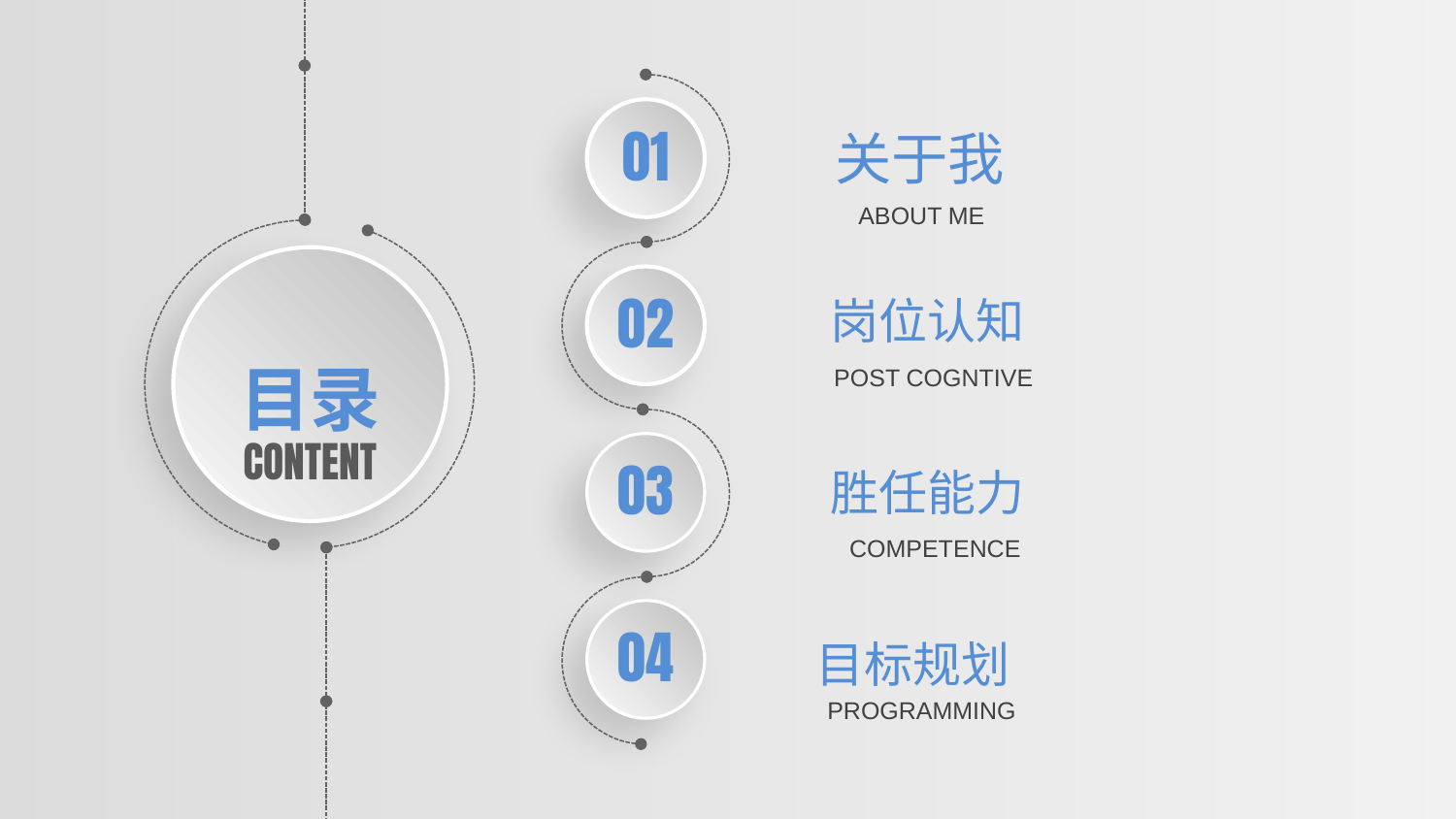

01
关于我
ABOUT ME

目录
CONTENT
岗位认知
02
POST COGNTIVE

03
胜任能力
COMPETENCE

04
目标规划
PROGRAMMING
延时符